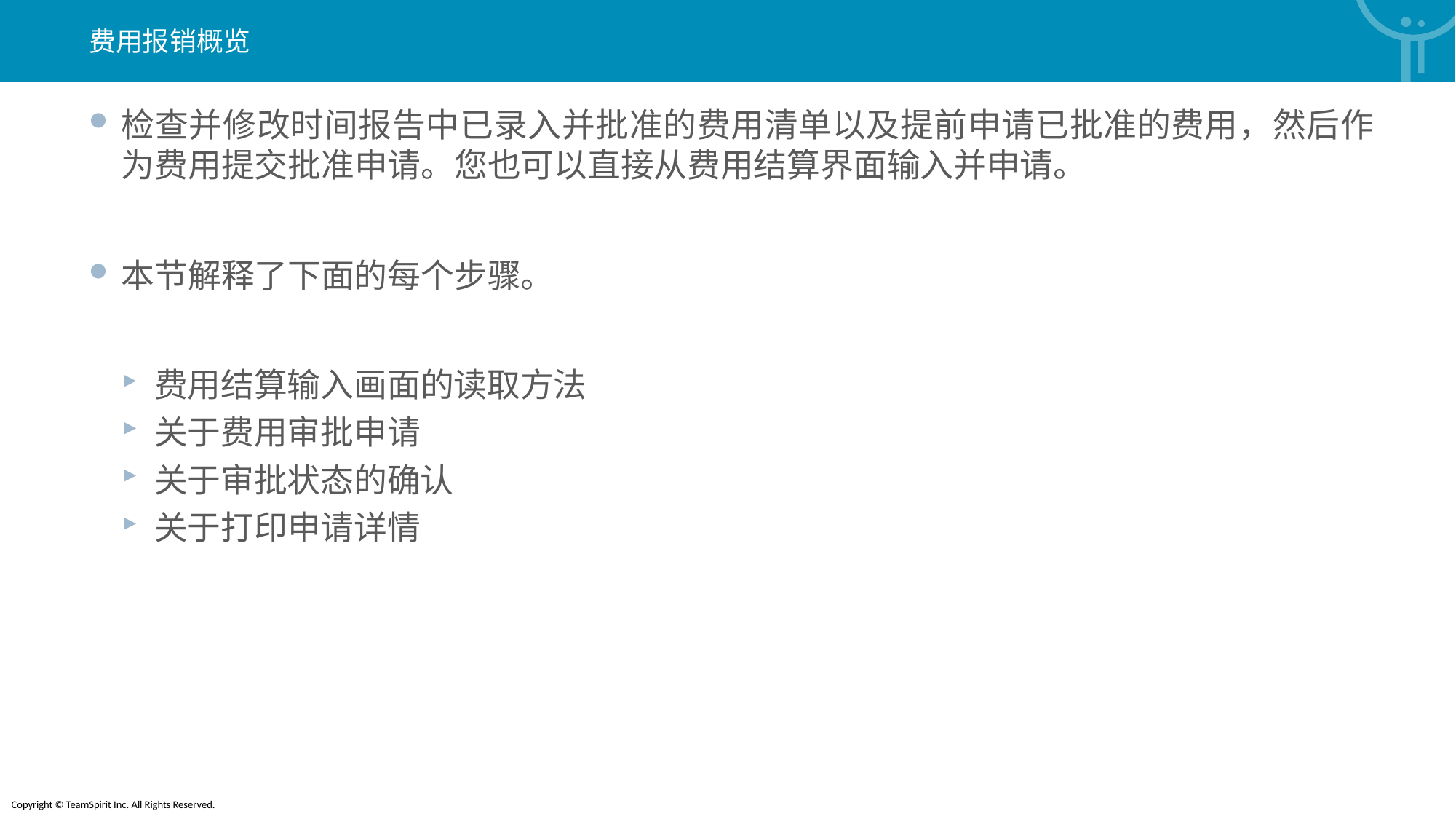

费用报销概览
检查并修改时间报告中已录入并批准的费用清单以及提前申请已批准的费用，然后作为费用提交批准申请。您也可以直接从费用结算界面输入并申请。

本节解释了下面的每个步骤。

费用结算输入画面的读取方法
关于费用审批申请
关于审批状态的确认
关于打印申请详情

43